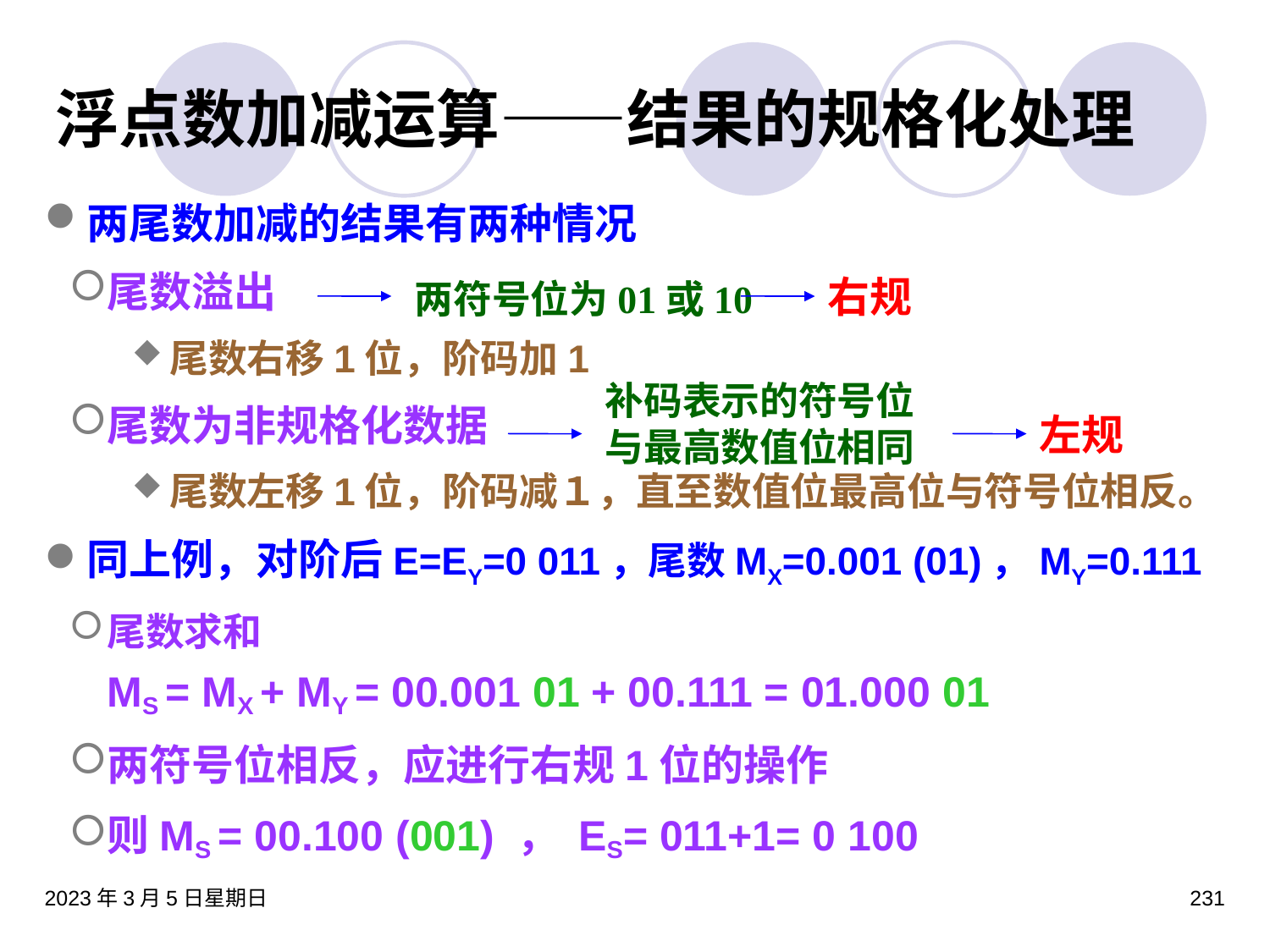

# 浮点数加减运算——结果的规格化处理
两尾数加减的结果有两种情况
尾数溢出
尾数右移1位，阶码加1
尾数为非规格化数据
尾数左移1位，阶码减１，直至数值位最高位与符号位相反。
同上例，对阶后E=EY=0 011，尾数MX=0.001 (01)，MY=0.111
尾数求和
MS = MX + MY = 00.001 01 + 00.111 = 01.000 01
两符号位相反，应进行右规1位的操作
则MS = 00.100 (001) ， ES= 011+1= 0 100
右规
两符号位为01或10

补码表示的符号位与最高数值位相同
左规

2023年3月5日星期日
231